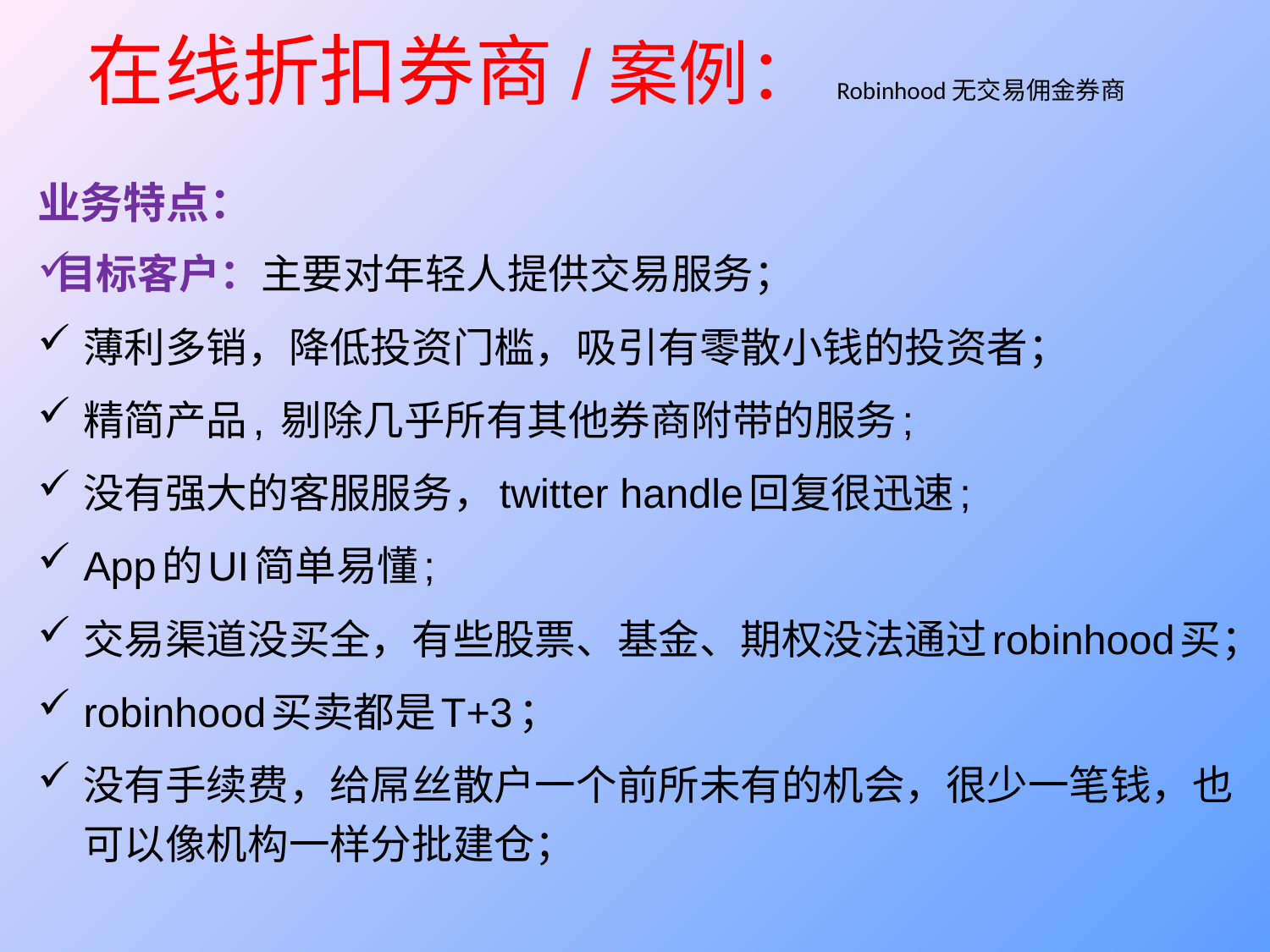

# 在线折扣券商/案例：Robinhood无交易佣金券商
业务特点：
目标客户：主要对年轻人提供交易服务；
薄利多销，降低投资门槛，吸引有零散小钱的投资者；
精简产品, 剔除几乎所有其他券商附带的服务;
没有强大的客服服务，twitter handle回复很迅速;
App的UI简单易懂;
交易渠道没买全，有些股票、基金、期权没法通过robinhood买；
robinhood买卖都是T+3；
没有手续费，给屌丝散户一个前所未有的机会，很少一笔钱，也可以像机构一样分批建仓；